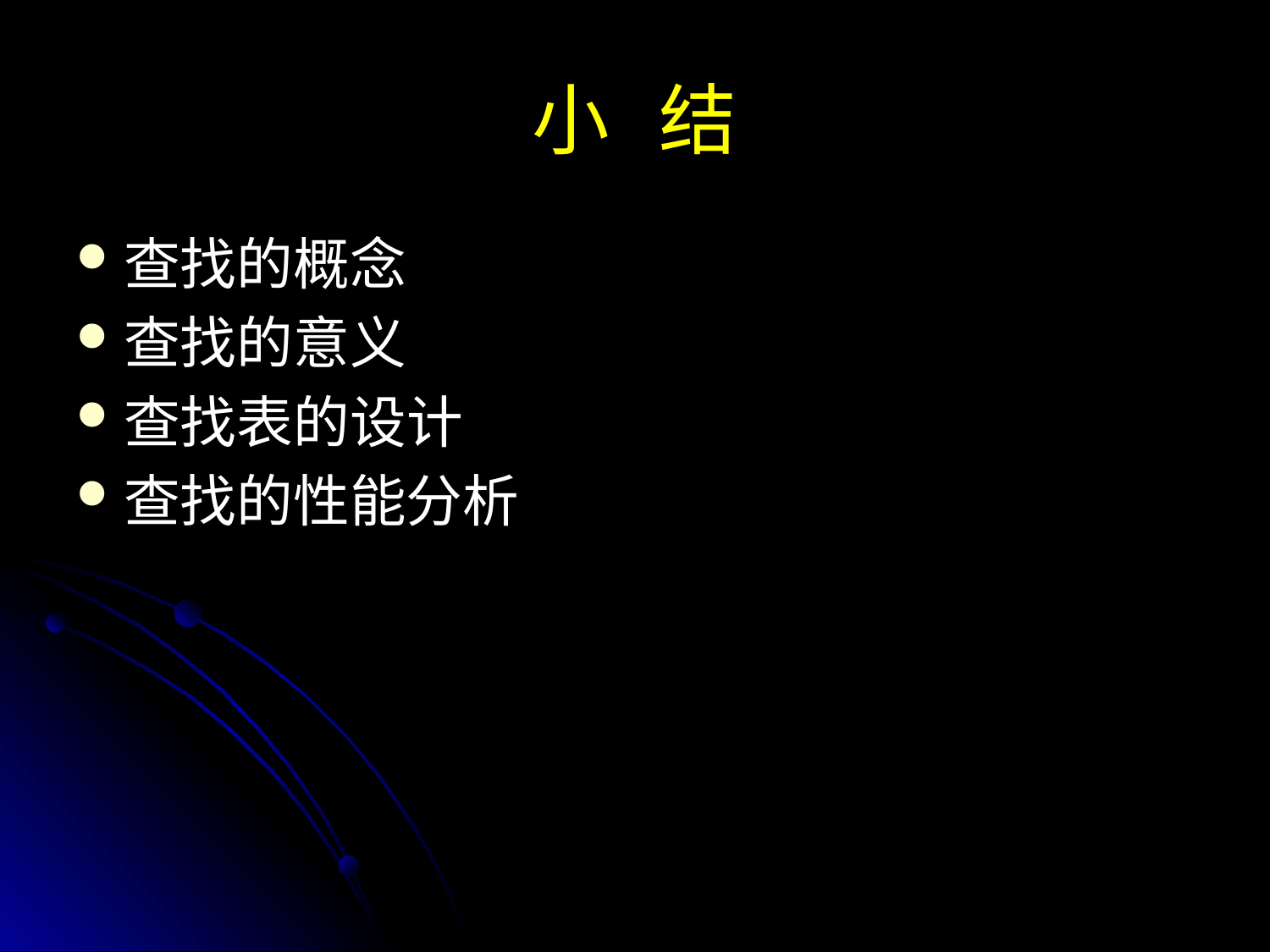

# 小	结
查找的概念
查找的意义
查找表的设计
查找的性能分析